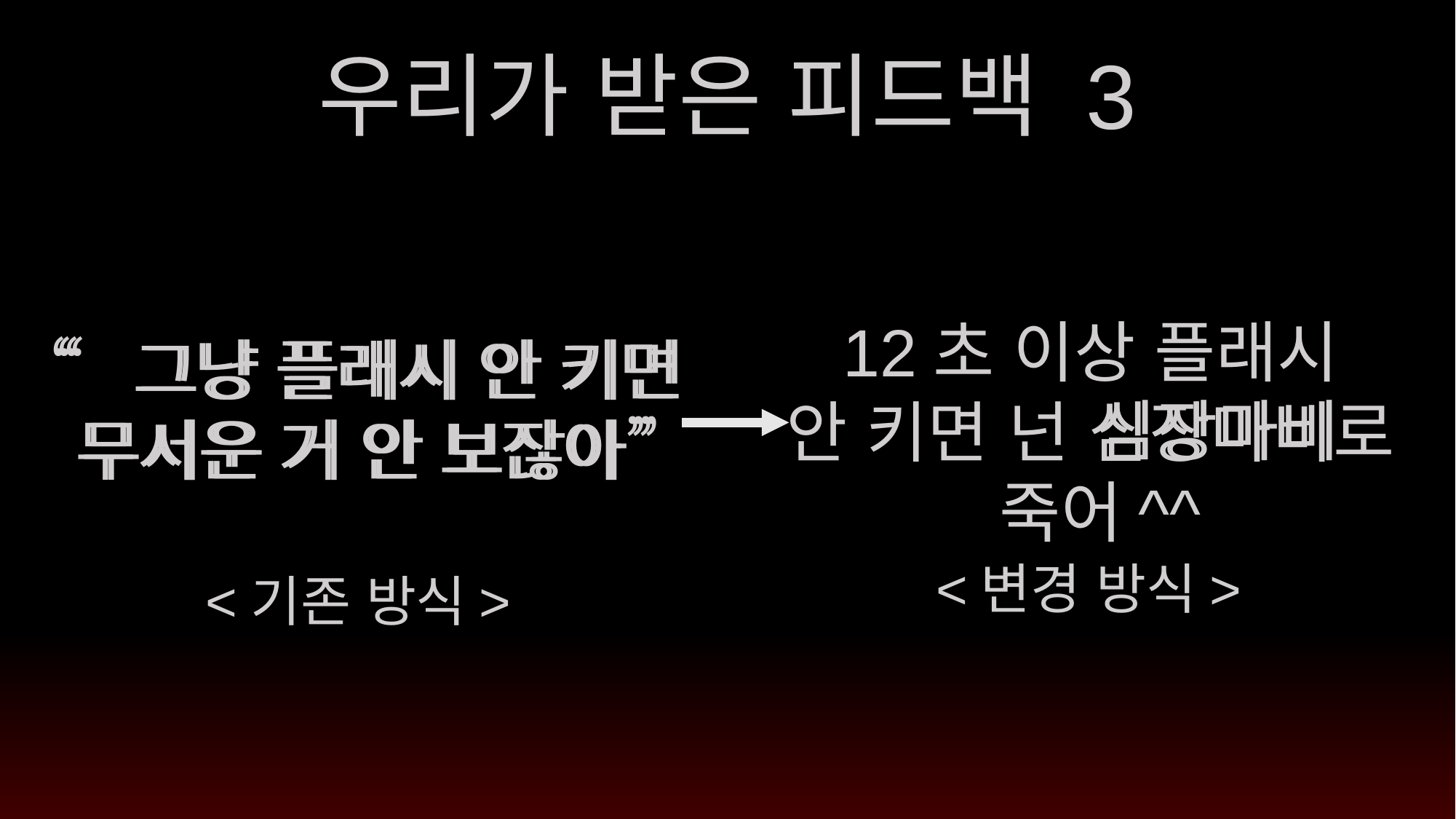

우리가 받은 피드백 3
12초 이상 플래시
안 키면 넌 심장마비로
죽어^^
“그냥 플래시 안 키면
무서운 거 안 보잖아”
“그냥 플래시 안 키면
무서운 거 안 보잖아”
심장마비
<변경 방식>
<기존 방식>